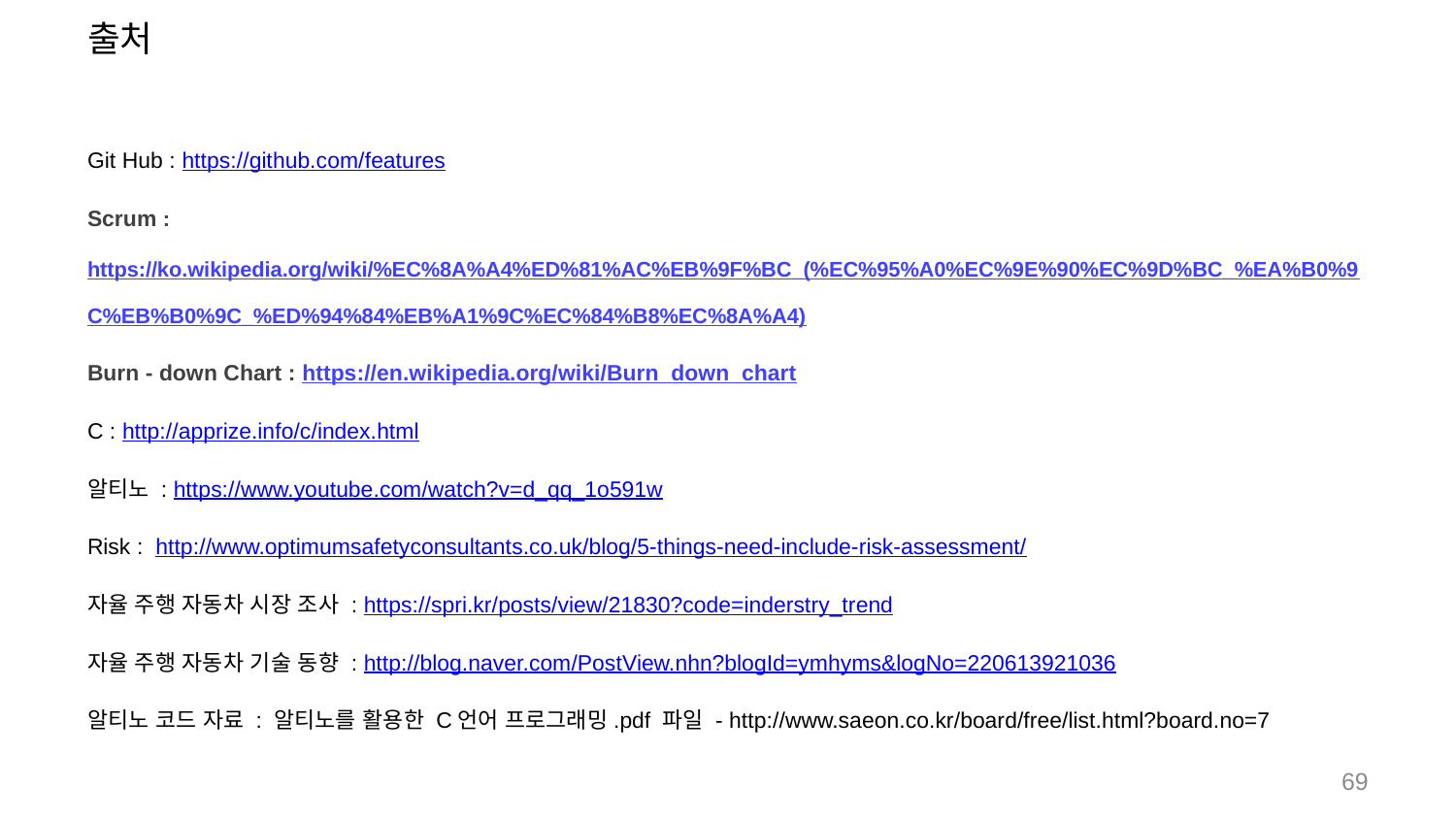

# 출처

Git Hub : https://github.com/features
Scrum :https://ko.wikipedia.org/wiki/%EC%8A%A4%ED%81%AC%EB%9F%BC_(%EC%95%A0%EC%9E%90%EC%9D%BC_%EA%B0%9C%EB%B0%9C_%ED%94%84%EB%A1%9C%EC%84%B8%EC%8A%A4)
Burn - down Chart : https://en.wikipedia.org/wiki/Burn_down_chart
C : http://apprize.info/c/index.html
알티노 : https://www.youtube.com/watch?v=d_qq_1o591w
Risk :  http://www.optimumsafetyconsultants.co.uk/blog/5-things-need-include-risk-assessment/
자율 주행 자동차 시장 조사 : https://spri.kr/posts/view/21830?code=inderstry_trend
자율 주행 자동차 기술 동향 : http://blog.naver.com/PostView.nhn?blogId=ymhyms&logNo=220613921036
알티노 코드 자료 : 알티노를 활용한 C언어 프로그래밍.pdf 파일 - http://www.saeon.co.kr/board/free/list.html?board.no=7

69